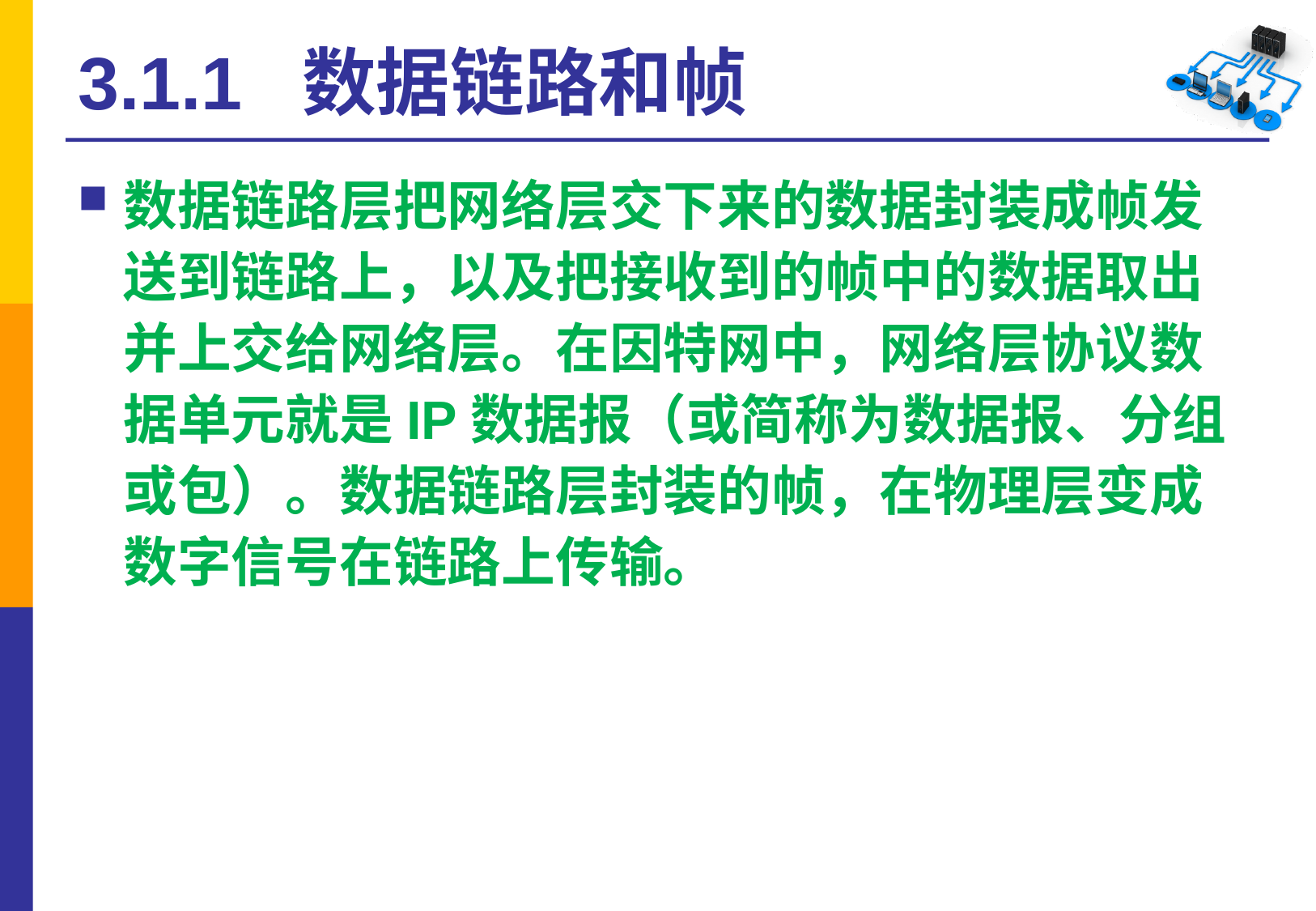

# 3.1.1  数据链路和帧
数据链路层把网络层交下来的数据封装成帧发送到链路上，以及把接收到的帧中的数据取出并上交给网络层。在因特网中，网络层协议数据单元就是IP数据报（或简称为数据报、分组或包）。数据链路层封装的帧，在物理层变成数字信号在链路上传输。